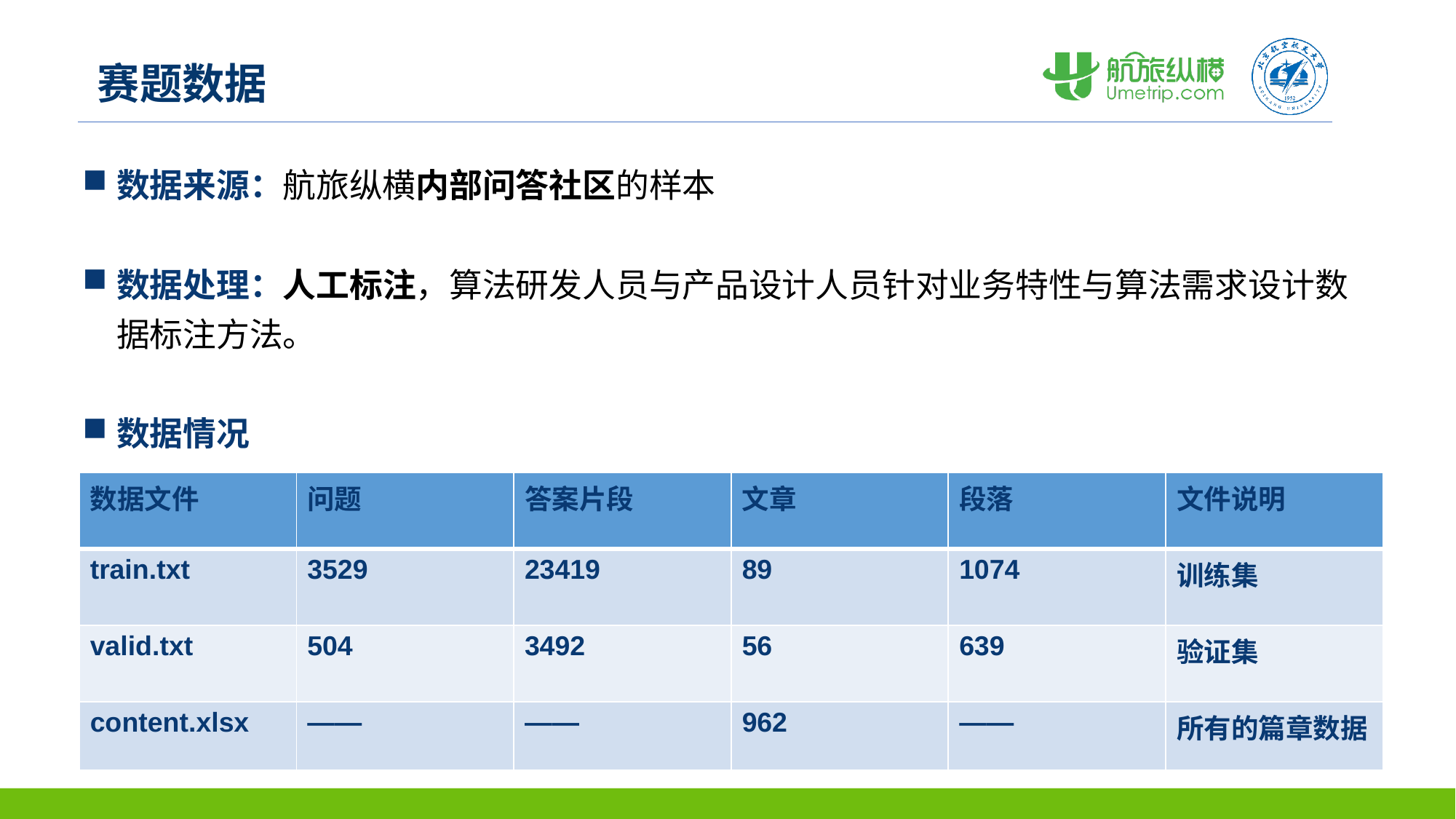

赛题数据
数据来源：航旅纵横内部问答社区的样本

数据处理：人工标注，算法研发人员与产品设计人员针对业务特性与算法需求设计数据标注方法。

数据情况

| 数据文件 | 问题 | 答案片段 | 文章 | 段落 | 文件说明 |
| --- | --- | --- | --- | --- | --- |
| train.txt | 3529 | 23419 | 89 | 1074 | 训练集 |
| valid.txt | 504 | 3492 | 56 | 639 | 验证集 |
| content.xlsx | —— | —— | 962 | —— | 所有的篇章数据 |